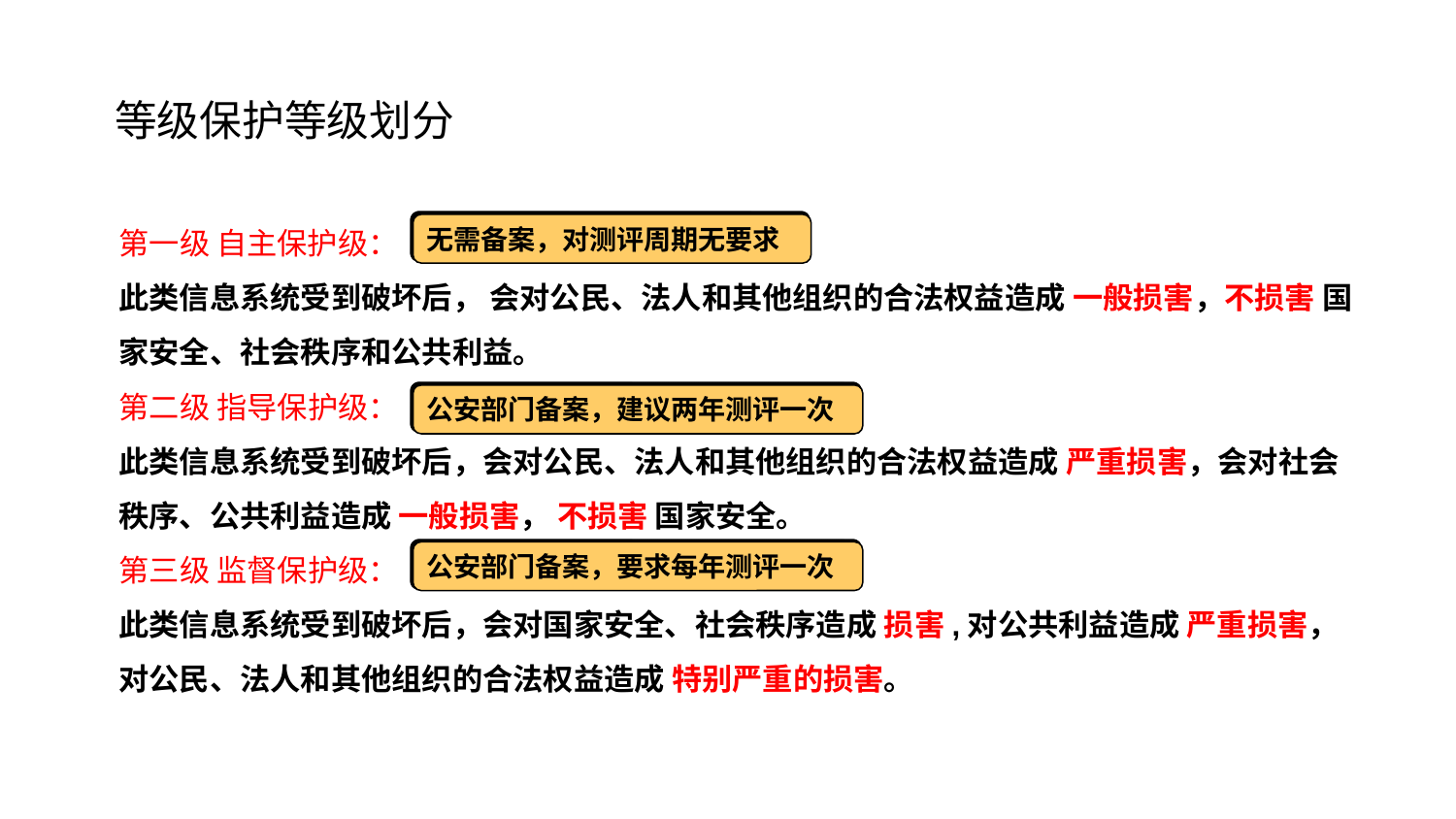

# 等级保护等级划分

第一级 自主保护级：
此类信息系统受到破坏后， 会对公民、法人和其他组织的合法权益造成 一般损害，不损害 国家安全、社会秩序和公共利益。
第二级 指导保护级：
此类信息系统受到破坏后，会对公民、法人和其他组织的合法权益造成 严重损害，会对社会秩序、公共利益造成 一般损害， 不损害 国家安全。
第三级 监督保护级：
此类信息系统受到破坏后，会对国家安全、社会秩序造成 损害,对公共利益造成 严重损害，对公民、法人和其他组织的合法权益造成 特别严重的损害。
无需备案，对测评周期无要求
公安部门备案，建议两年测评一次
公安部门备案，要求每年测评一次